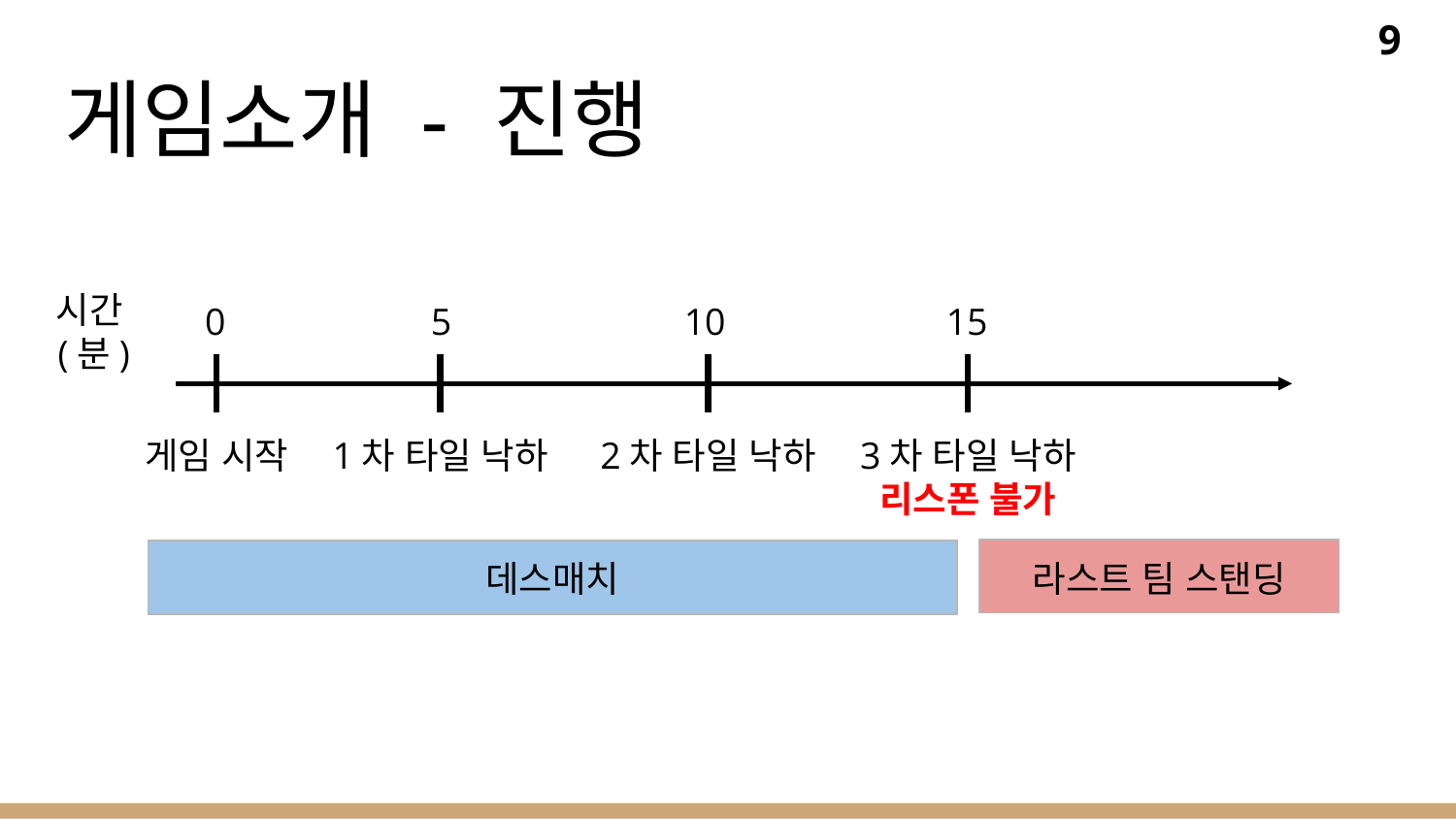

9
# 게임소개 - 진행
시간(분)
0
5
10
15
게임 시작

1차 타일 낙하

2차 타일 낙하
3차 타일 낙하
리스폰 불가

데스매치
라스트 팀 스탠딩